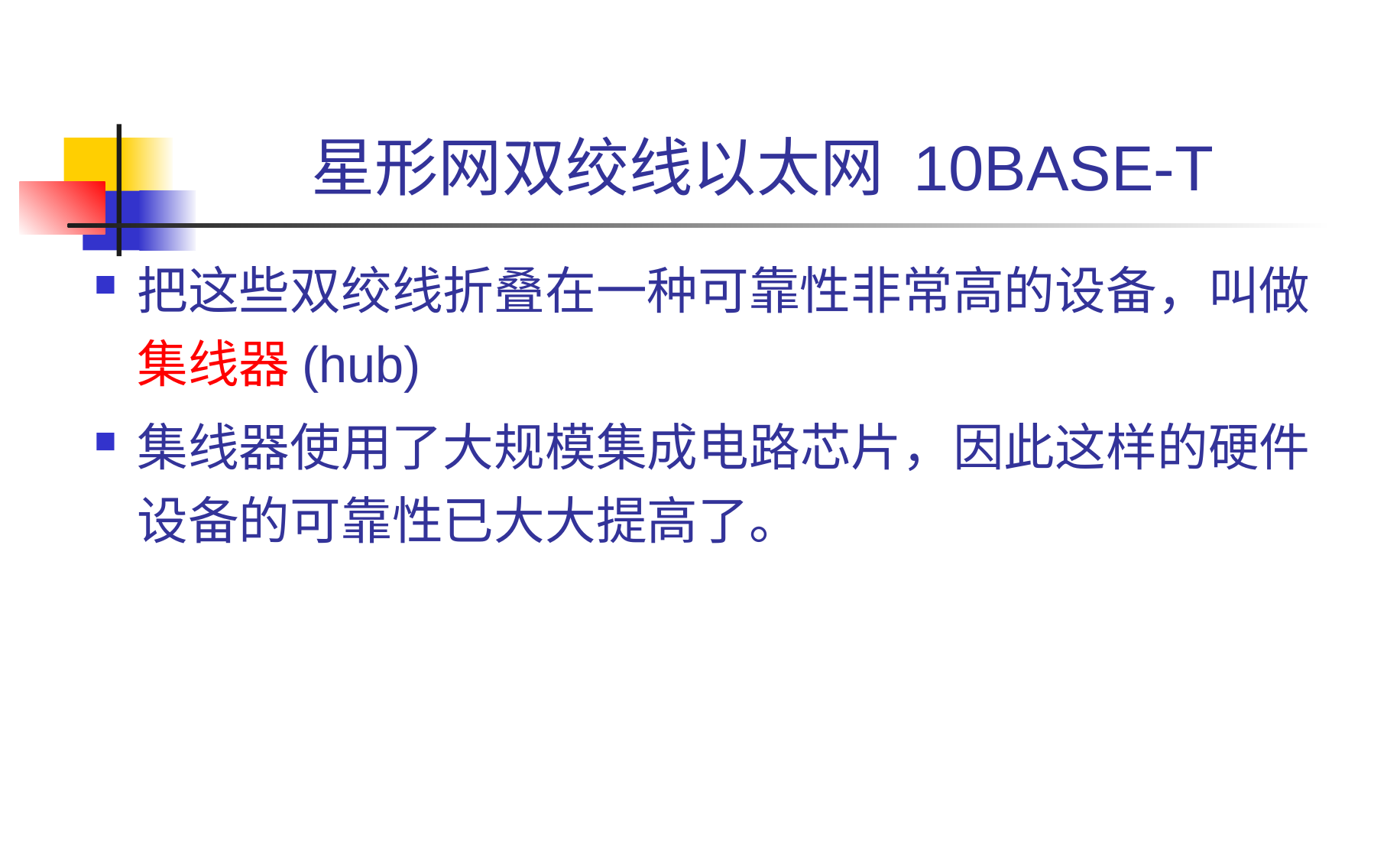

# 星形网双绞线以太网 10BASE-T
把这些双绞线折叠在一种可靠性非常高的设备，叫做集线器(hub)
集线器使用了大规模集成电路芯片，因此这样的硬件设备的可靠性已大大提高了。